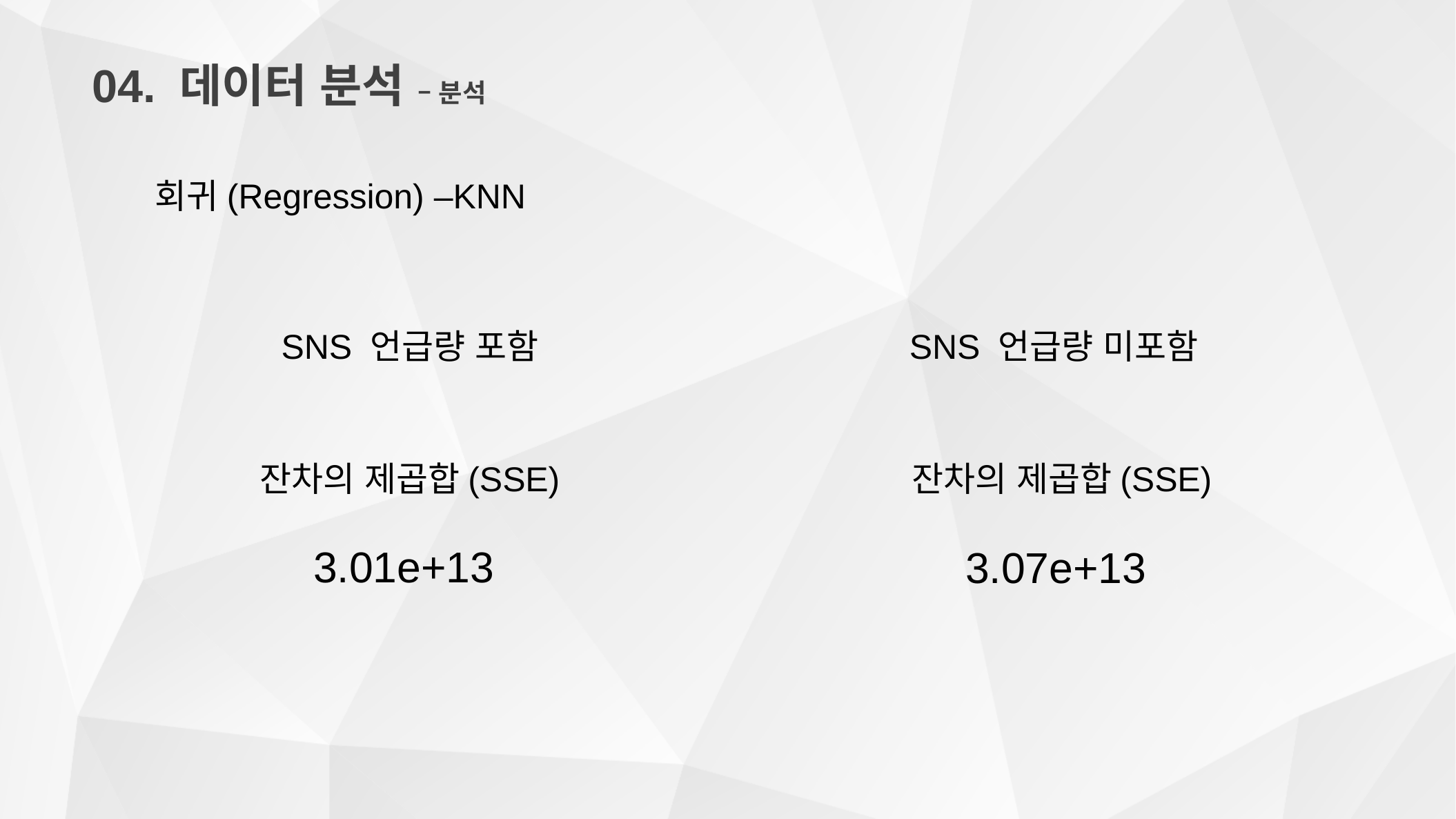

04. 데이터 분석 – 분석
회귀(Regression) –KNN
SNS 언급량 포함
SNS 언급량 미포함
잔차의 제곱합(SSE)

3.01e+13

잔차의 제곱합(SSE)

3.07e+13